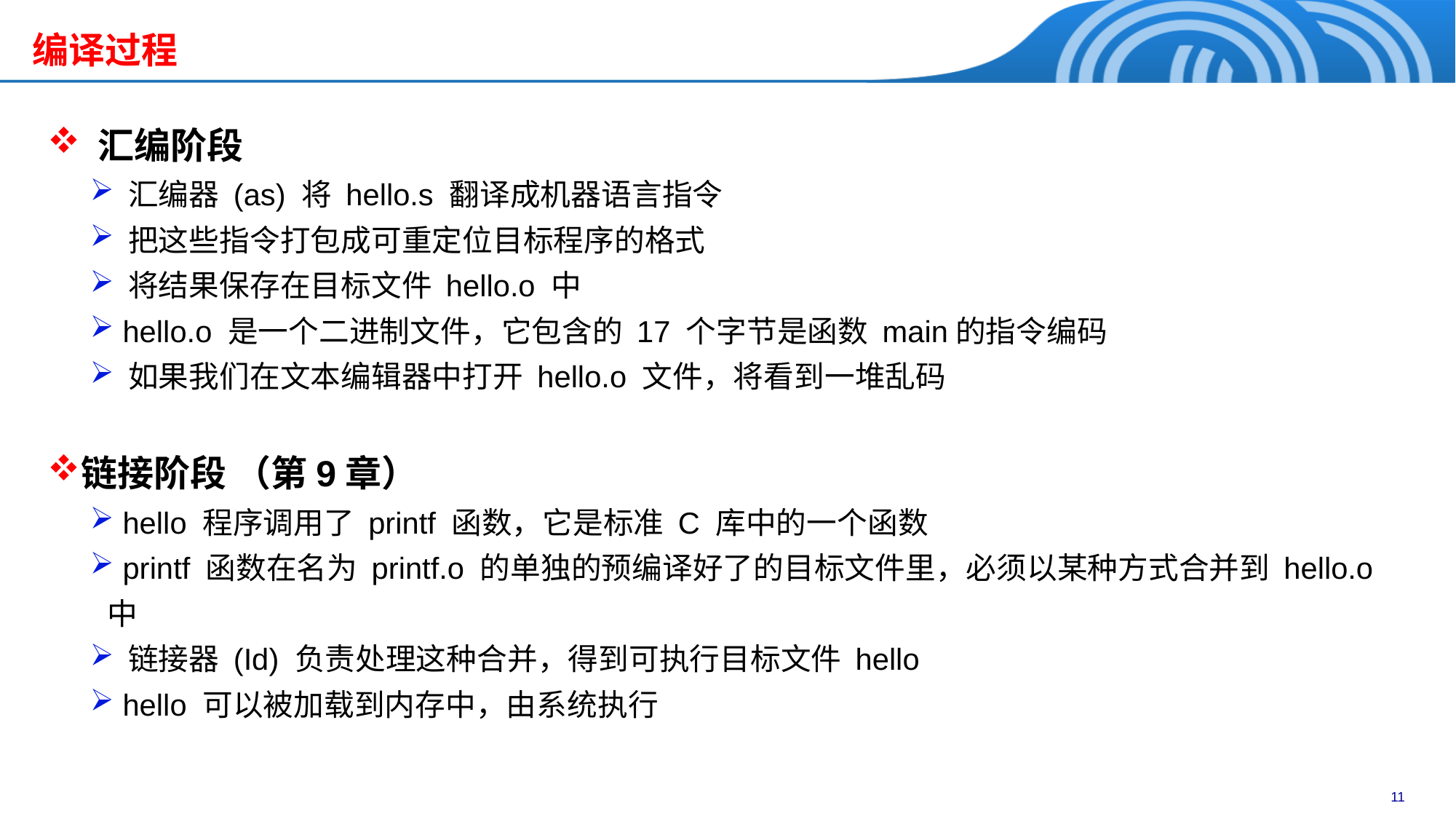

编译过程
 汇编阶段
 汇编器 (as) 将 hello.s 翻译成机器语言指令
 把这些指令打包成可重定位目标程序的格式
 将结果保存在目标文件 hello.o 中
 hello.o 是一个二进制文件，它包含的 17 个字节是函数 main的指令编码
 如果我们在文本编辑器中打开 hello.o 文件，将看到一堆乱码

链接阶段 （第9章）
 hello 程序调用了 printf 函数，它是标准 C 库中的一个函数
 printf 函数在名为 printf.o 的单独的预编译好了的目标文件里，必须以某种方式合并到 hello.o 中
 链接器 (Id) 负责处理这种合并，得到可执行目标文件 hello
 hello 可以被加载到内存中，由系统执行